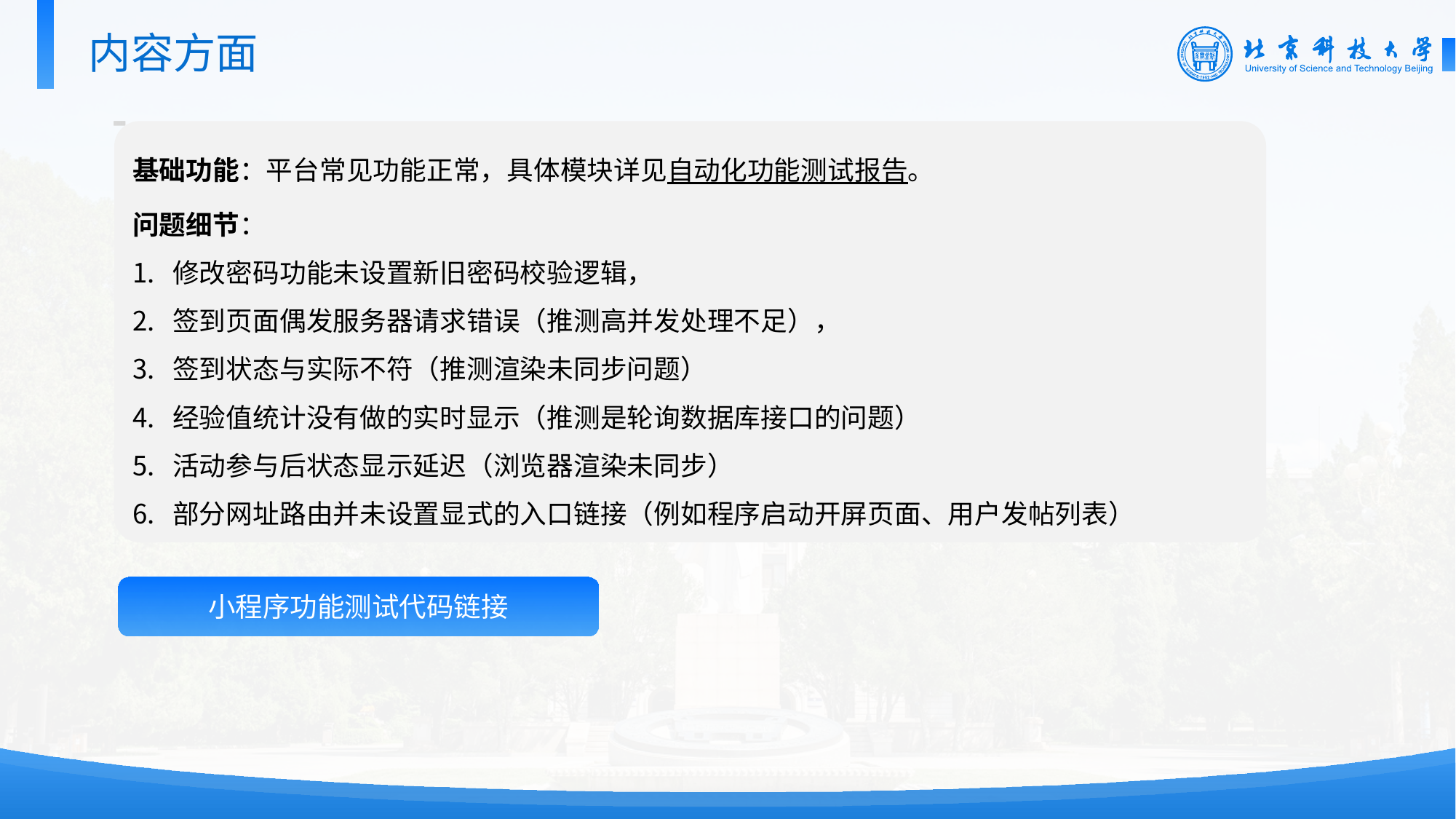

内容方面
基础功能：平台常见功能正常，具体模块详见自动化功能测试报告。
问题细节：
修改密码功能未设置新旧密码校验逻辑，
签到页面偶发服务器请求错误（推测高并发处理不足），
签到状态与实际不符（推测渲染未同步问题）
经验值统计没有做的实时显示（推测是轮询数据库接口的问题）
活动参与后状态显示延迟（浏览器渲染未同步）
部分网址路由并未设置显式的入口链接（例如程序启动开屏页面、用户发帖列表）
小程序功能测试代码链接